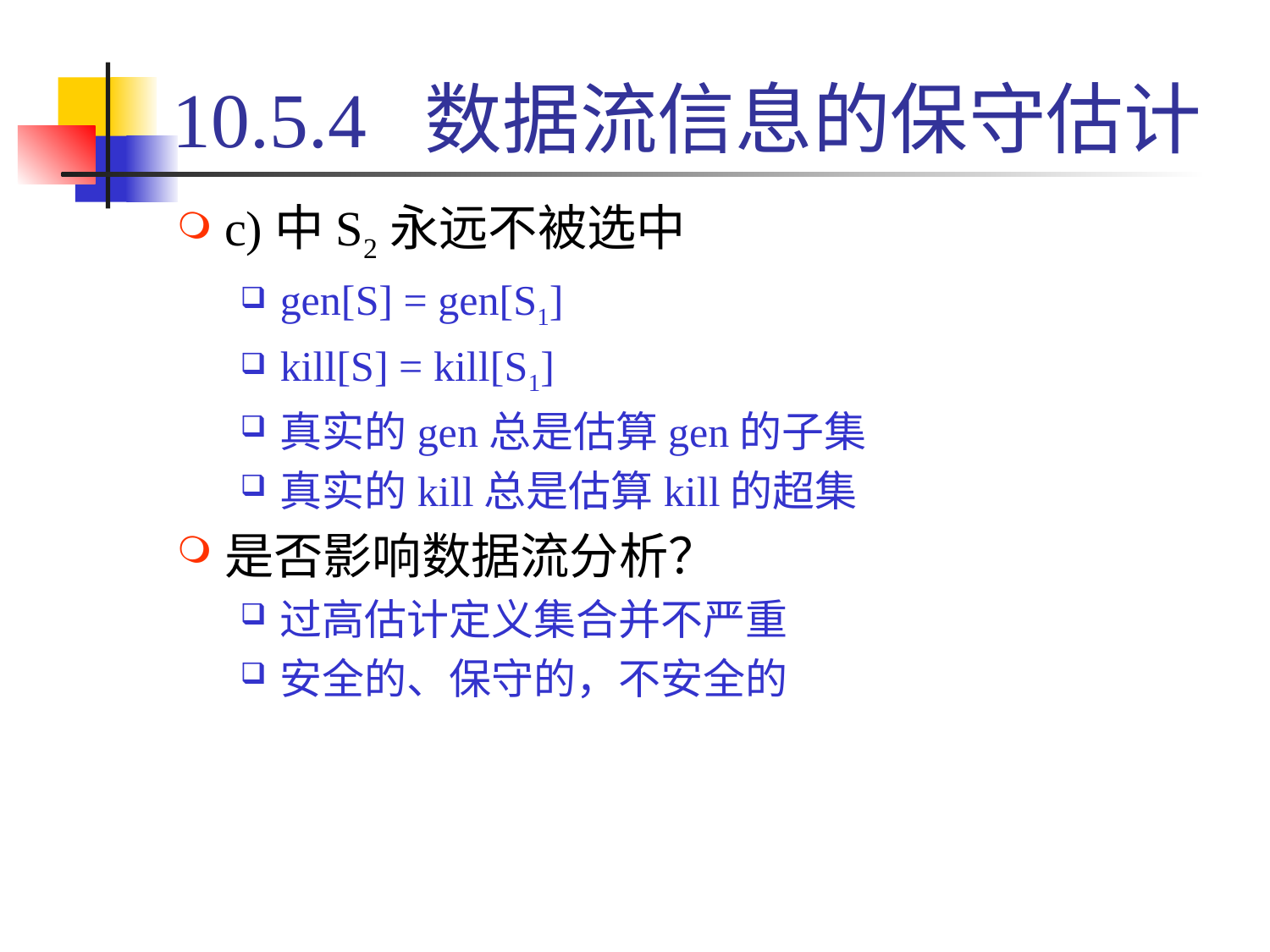

# 10.5.4  数据流信息的保守估计
c)中S2永远不被选中
gen[S] = gen[S1]
kill[S] = kill[S1]
真实的gen总是估算gen的子集
真实的kill总是估算kill的超集
是否影响数据流分析？
过高估计定义集合并不严重
安全的、保守的，不安全的